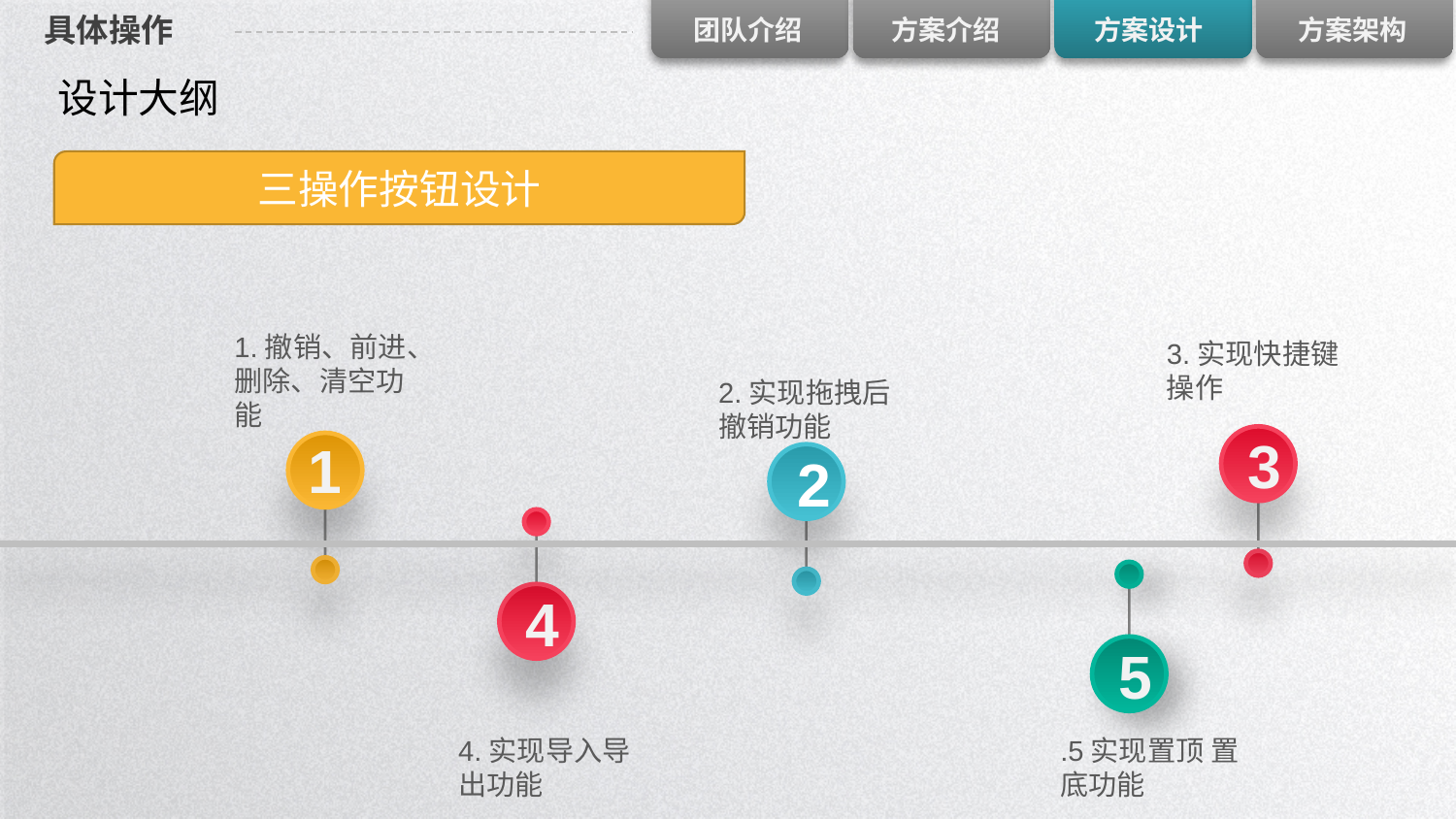

# 具体操作
设计大纲
三操作按钮设计
1.撤销、前进、删除、清空功能

3.实现快捷键操作

2.实现拖拽后撤销功能
3

1

2

4

5

4.实现导入导出功能
.5实现置顶 置底功能